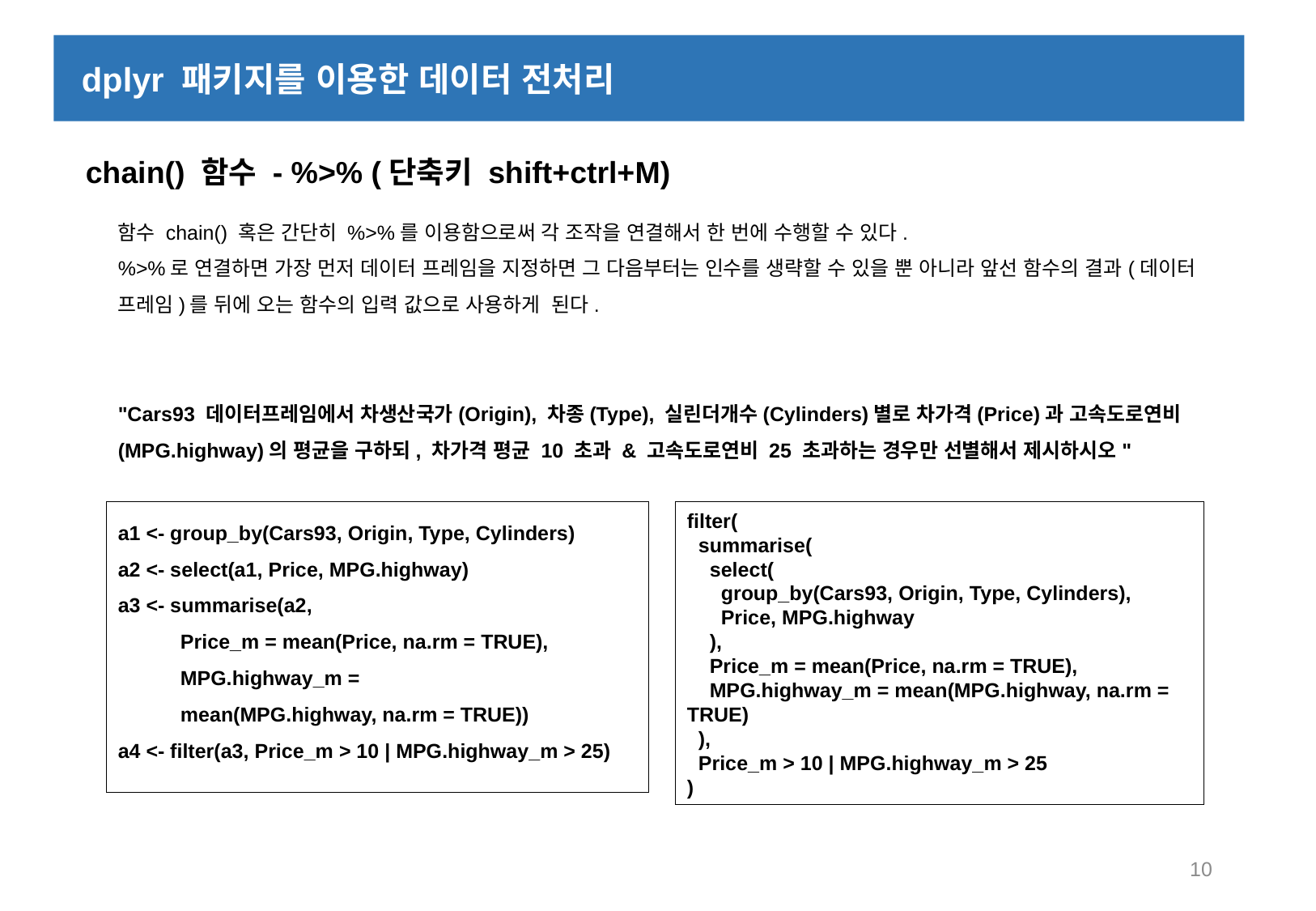

dplyr 패키지를 이용한 데이터 전처리

 chain() 함수 - %>% (단축키 shift+ctrl+M)
함수 chain() 혹은 간단히 %>%를 이용함으로써 각 조작을 연결해서 한 번에 수행할 수 있다.
%>%로 연결하면 가장 먼저 데이터 프레임을 지정하면 그 다음부터는 인수를 생략할 수 있을 뿐 아니라 앞선 함수의 결과(데이터 프레임)를 뒤에 오는 함수의 입력 값으로 사용하게  된다.

"Cars93 데이터프레임에서 차생산국가(Origin), 차종(Type), 실린더개수(Cylinders)별로 차가격(Price)과 고속도로연비(MPG.highway)의 평균을 구하되, 차가격 평균 10 초과 & 고속도로연비 25 초과하는 경우만 선별해서 제시하시오"

a1 <- group_by(Cars93, Origin, Type, Cylinders)
a2 <- select(a1, Price, MPG.highway)
a3 <- summarise(a2,
           Price_m = mean(Price, na.rm = TRUE),
           MPG.highway_m =
           mean(MPG.highway, na.rm = TRUE))
a4 <- filter(a3, Price_m > 10 | MPG.highway_m > 25)

filter(
  summarise(
    select(
      group_by(Cars93, Origin, Type, Cylinders),
      Price, MPG.highway
    ),
    Price_m = mean(Price, na.rm = TRUE),
    MPG.highway_m = mean(MPG.highway, na.rm = TRUE)
  ),
  Price_m > 10 | MPG.highway_m > 25
)
10